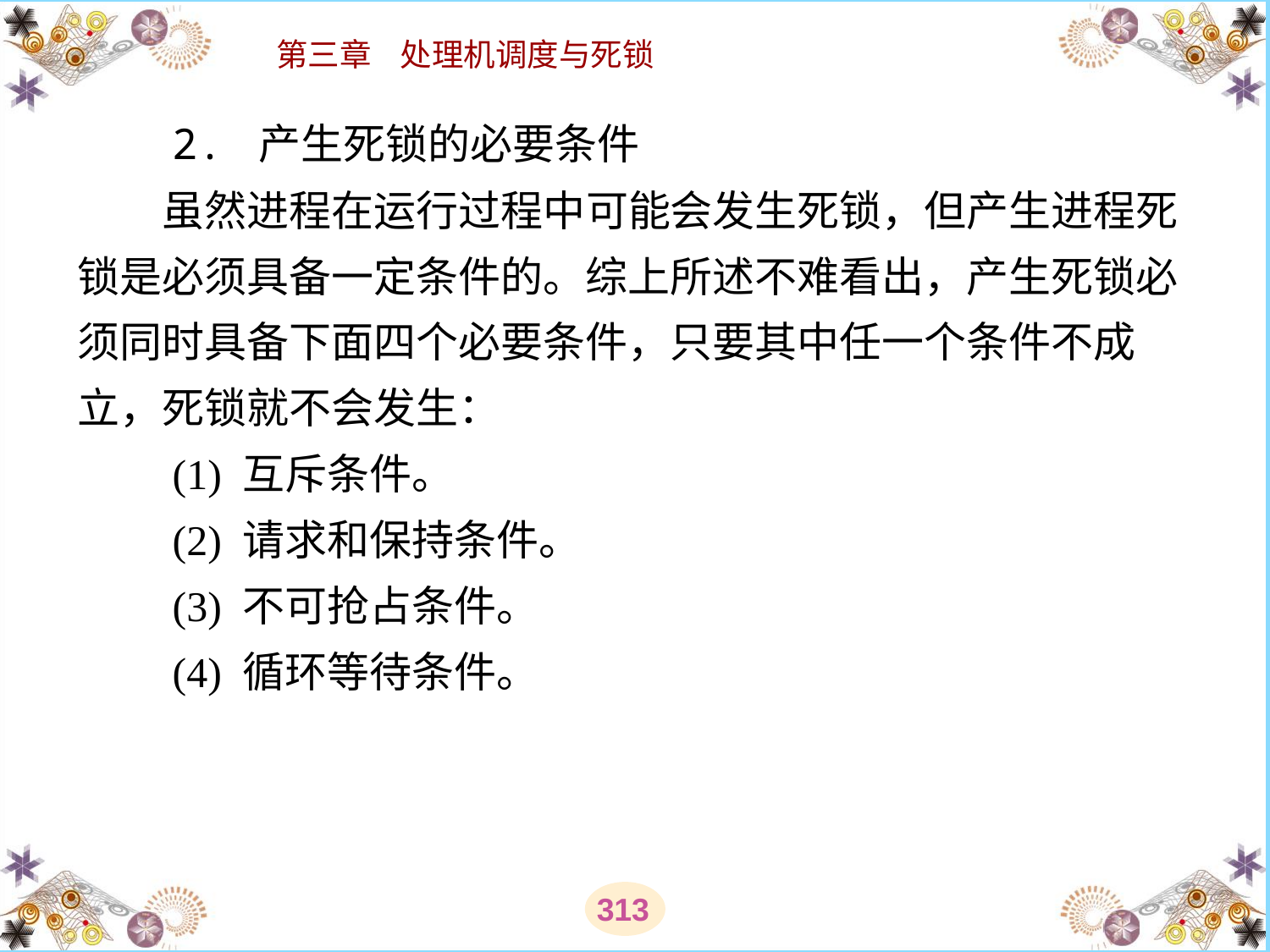

# 2. 产生死锁的必要条件 　　虽然进程在运行过程中可能会发生死锁，但产生进程死锁是必须具备一定条件的。综上所述不难看出，产生死锁必须同时具备下面四个必要条件，只要其中任一个条件不成立，死锁就不会发生： 　　(1) 互斥条件。 　　(2) 请求和保持条件。 　　(3) 不可抢占条件。 　　(4) 循环等待条件。